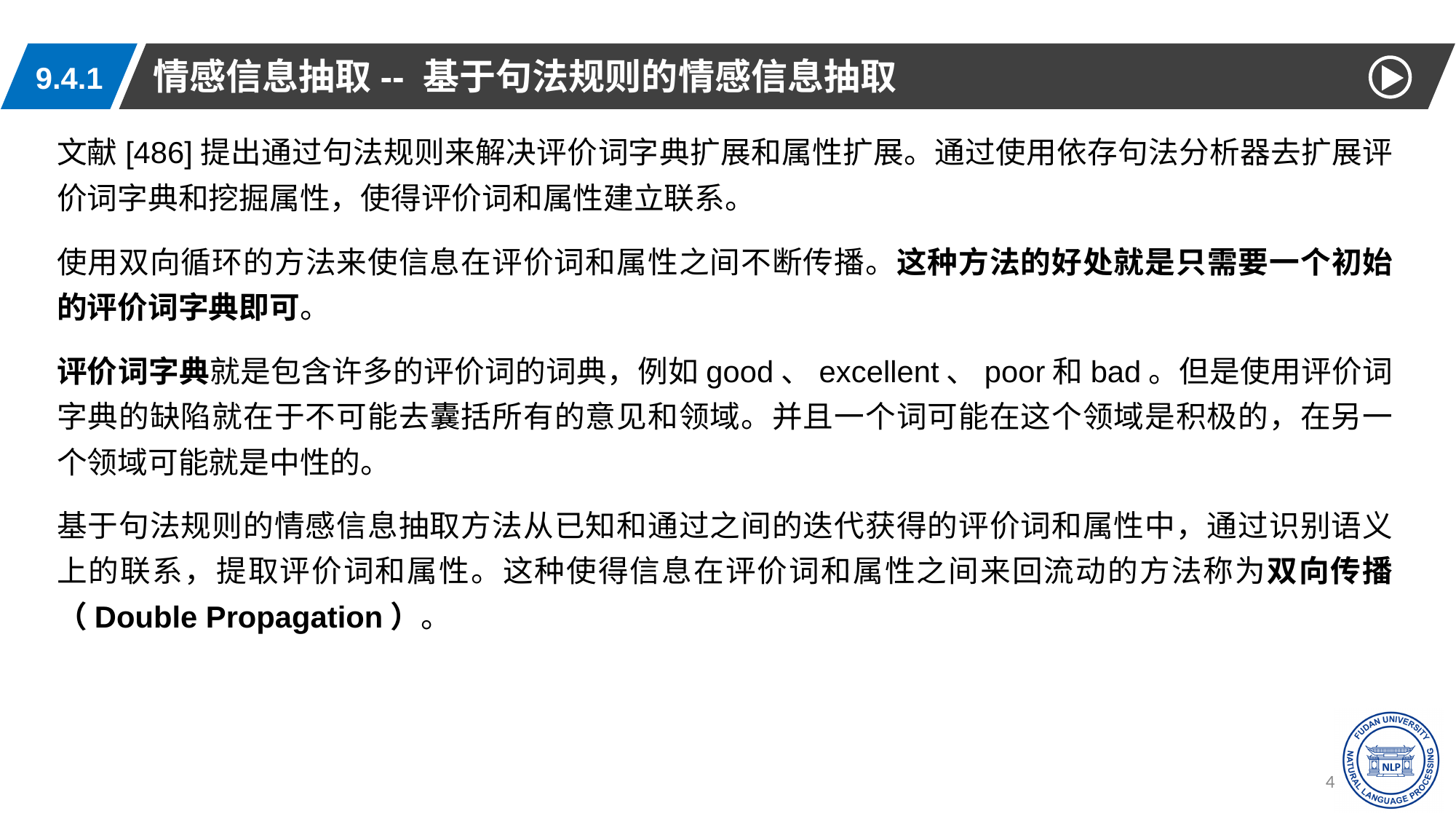

情感信息抽取-- 基于句法规则的情感信息抽取
9.4.1

文献[486]提出通过句法规则来解决评价词字典扩展和属性扩展。通过使用依存句法分析器去扩展评价词字典和挖掘属性，使得评价词和属性建立联系。
使用双向循环的方法来使信息在评价词和属性之间不断传播。这种方法的好处就是只需要一个初始的评价词字典即可。
评价词字典就是包含许多的评价词的词典，例如good、excellent、poor和bad。但是使用评价词字典的缺陷就在于不可能去囊括所有的意见和领域。并且一个词可能在这个领域是积极的，在另一个领域可能就是中性的。
基于句法规则的情感信息抽取方法从已知和通过之间的迭代获得的评价词和属性中，通过识别语义上的联系，提取评价词和属性。这种使得信息在评价词和属性之间来回流动的方法称为双向传播（Double Propagation）。
42